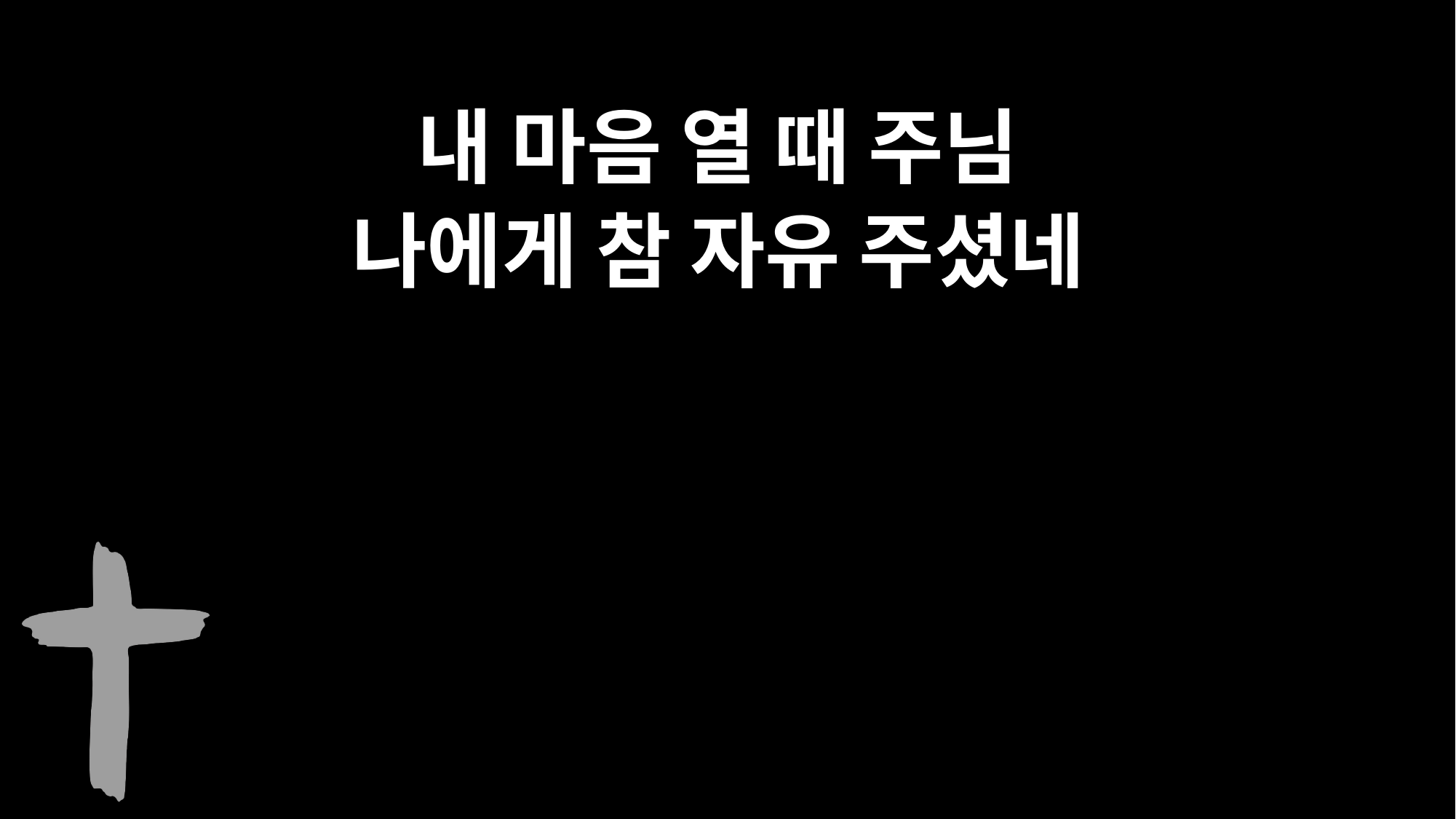

내 마음 열 때 주님
나에게 참 자유 주셨네